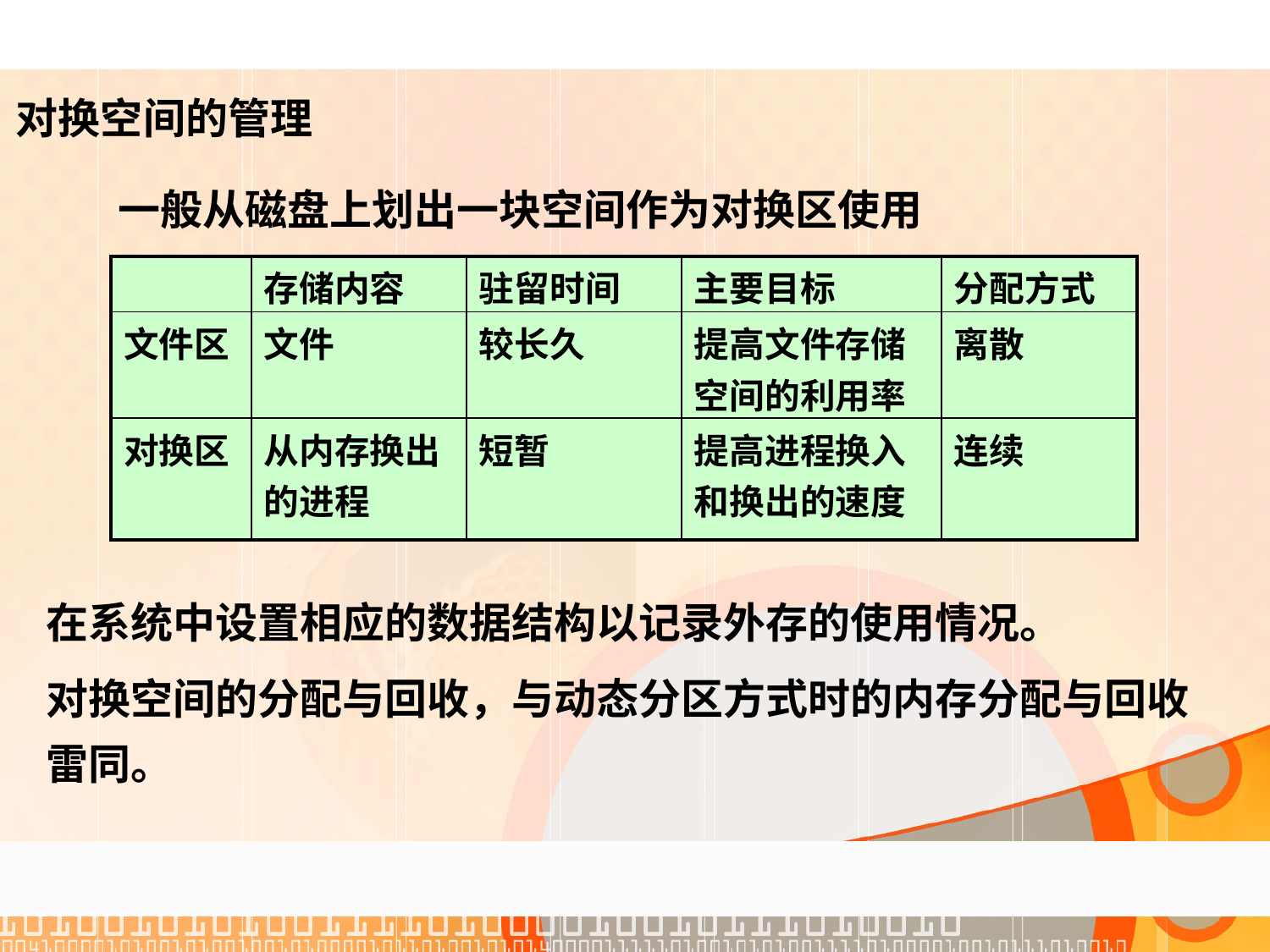

对换空间的管理
一般从磁盘上划出一块空间作为对换区使用
|  | 存储内容 | 驻留时间 | 主要目标 | 分配方式 |
| --- | --- | --- | --- | --- |
| 文件区 | 文件 | 较长久 | 提高文件存储空间的利用率 | 离散 |
| 对换区 | 从内存换出的进程 | 短暂 | 提高进程换入和换出的速度 | 连续 |
在系统中设置相应的数据结构以记录外存的使用情况。
对换空间的分配与回收，与动态分区方式时的内存分配与回收雷同。